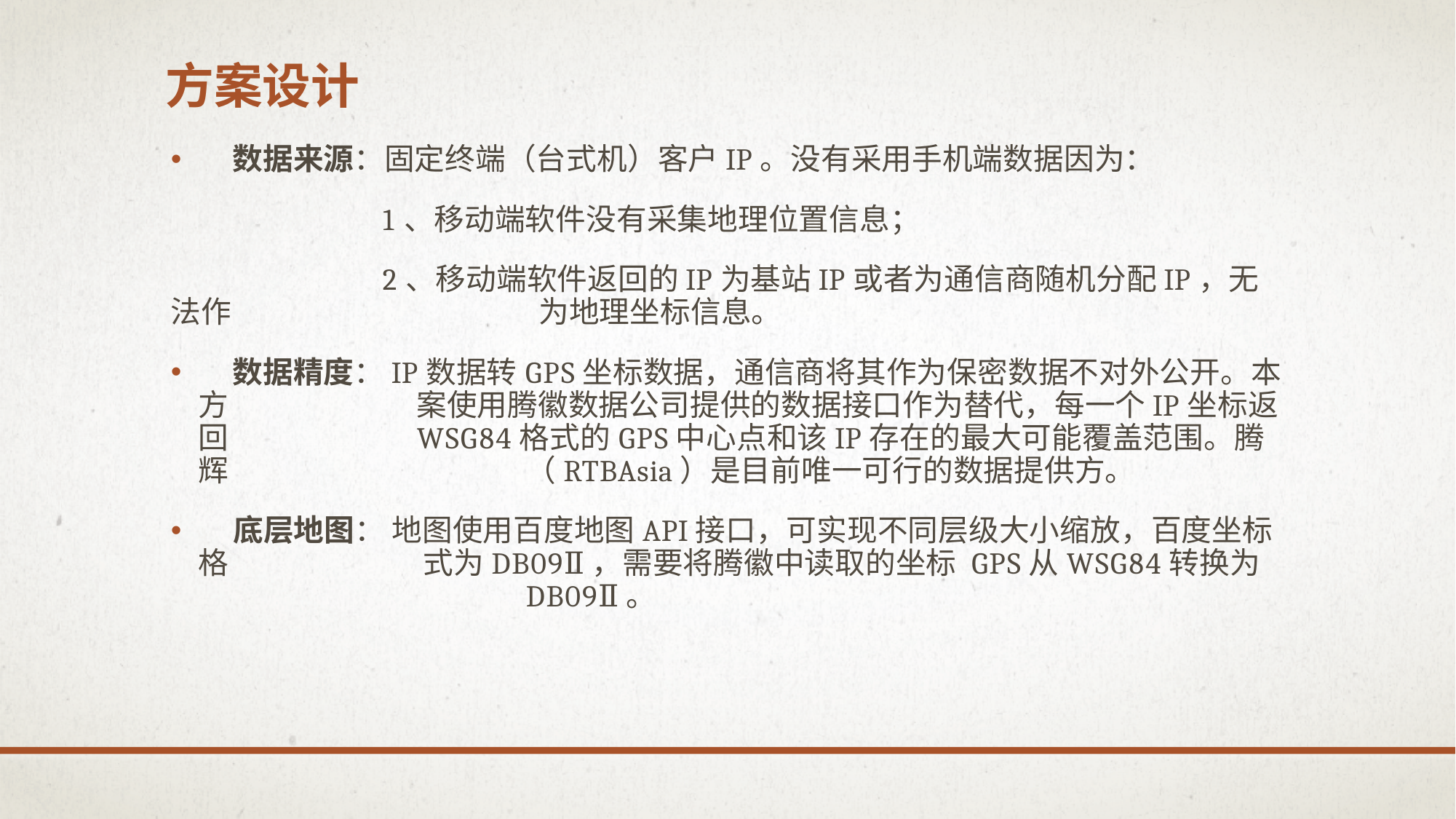

# 方案设计
    数据来源：固定终端（台式机）客户IP。没有采用手机端数据因为：
                               1、移动端软件没有采集地理位置信息；
	               2、移动端软件返回的IP为基站IP或者为通信商随机分配IP，无法作            		      为地理坐标信息。
    数据精度：IP数据转GPS坐标数据，通信商将其作为保密数据不对外公开。本方   		案使用腾徽数据公司提供的数据接口作为替代，每一个IP坐标返回    		WSG84格式的GPS中心点和该IP存在的最大可能覆盖范围。腾辉    			（RTBAsia）是目前唯一可行的数据提供方。
    底层地图： 地图使用百度地图API接口，可实现不同层级大小缩放，百度坐标格  		 式为DB09Ⅱ，需要将腾徽中读取的坐标 GPS从WSG84转换为  			DB09Ⅱ。